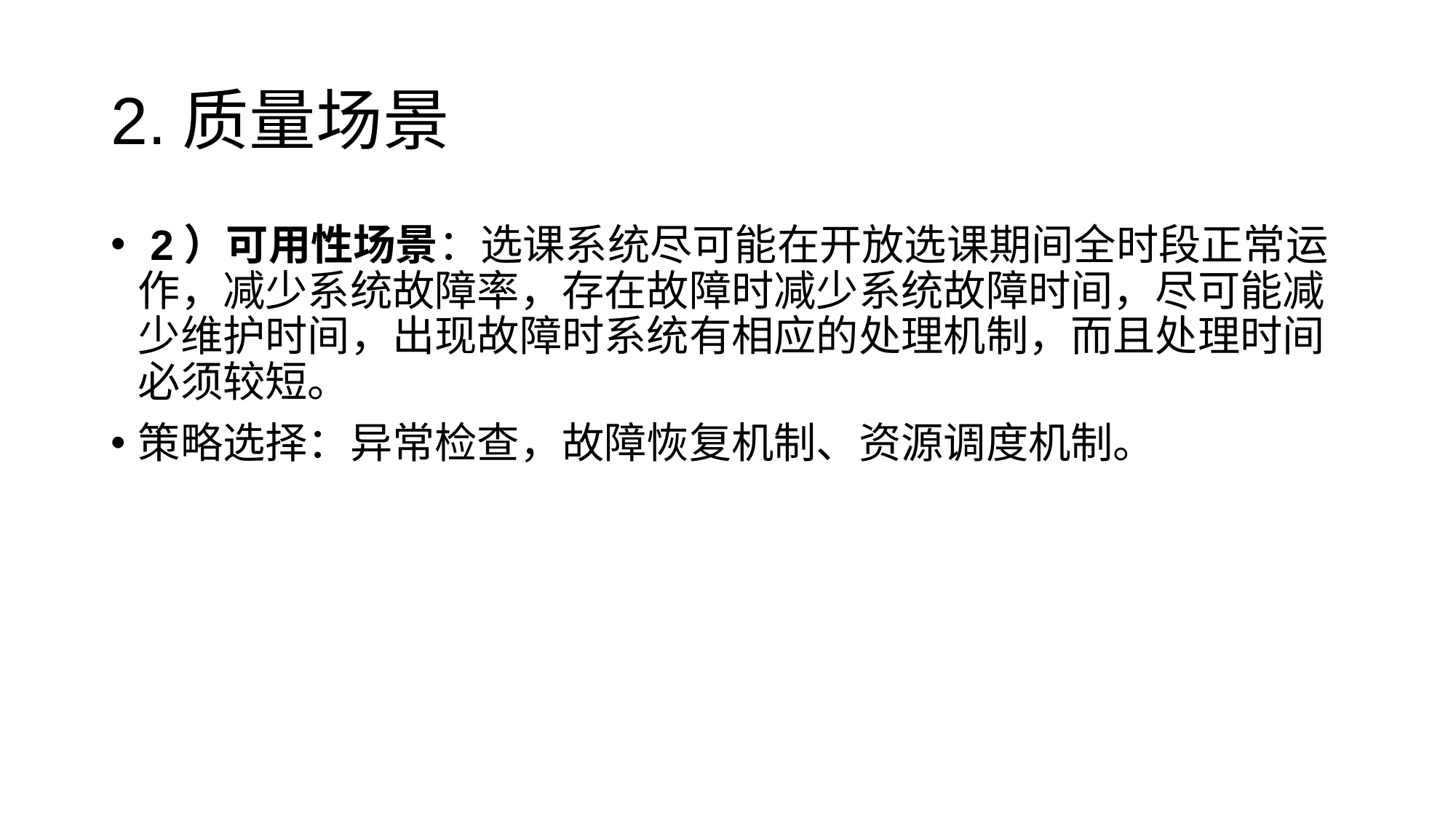

# 2.质量场景
 2）可用性场景：选课系统尽可能在开放选课期间全时段正常运作，减少系统故障率，存在故障时减少系统故障时间，尽可能减少维护时间，出现故障时系统有相应的处理机制，而且处理时间必须较短。
策略选择：异常检查，故障恢复机制、资源调度机制。